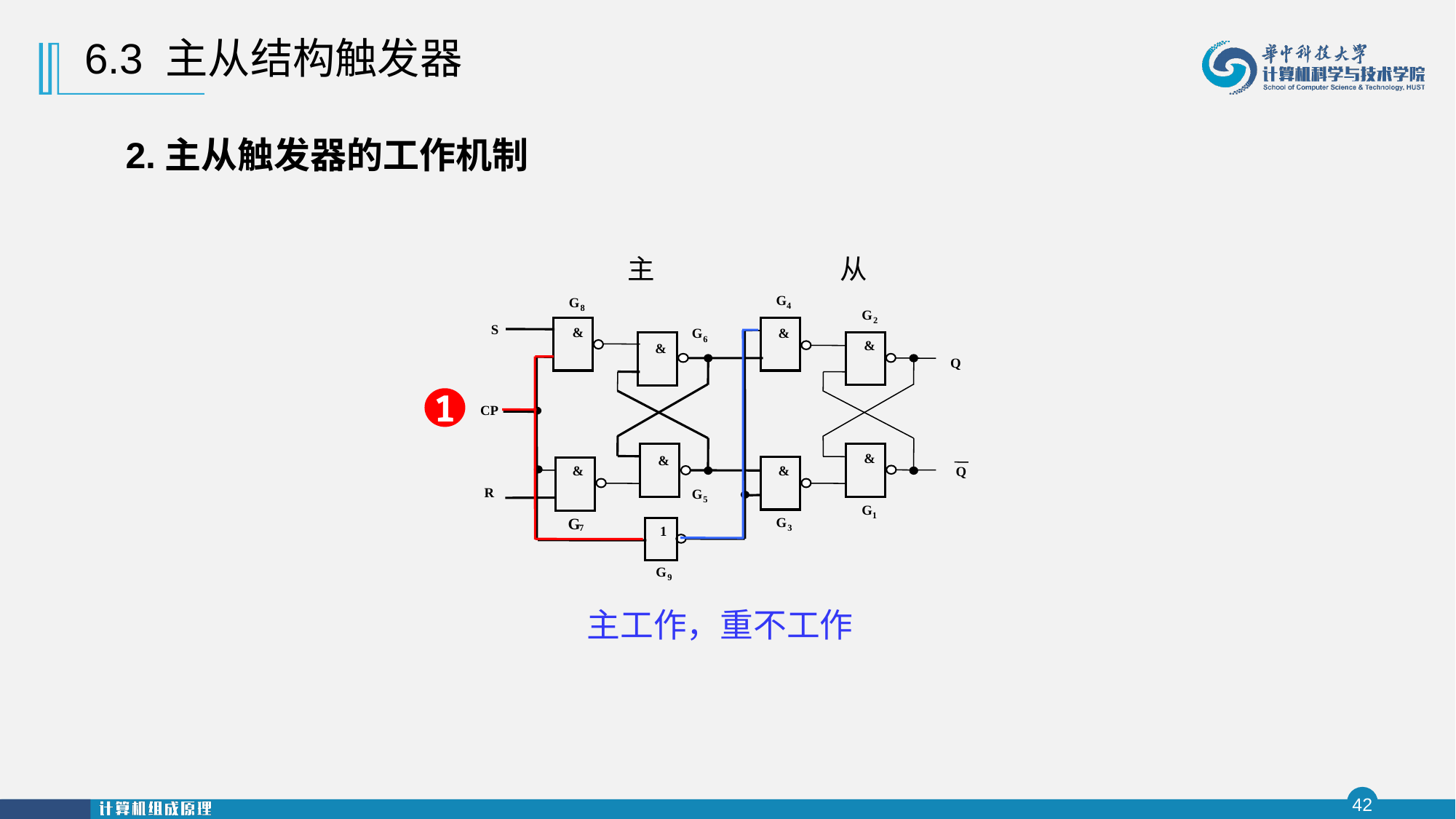

6.3 主从结构触发器
 2.主从触发器的工作机制
从
主

G
G
4

 8

G
 2

S
&
&
G

 6

&
&

Q

CP

&
&

&
&

Q

R
G

 5

G

1
G
G

7
1
 3

G
 9

1
主工作，重不工作